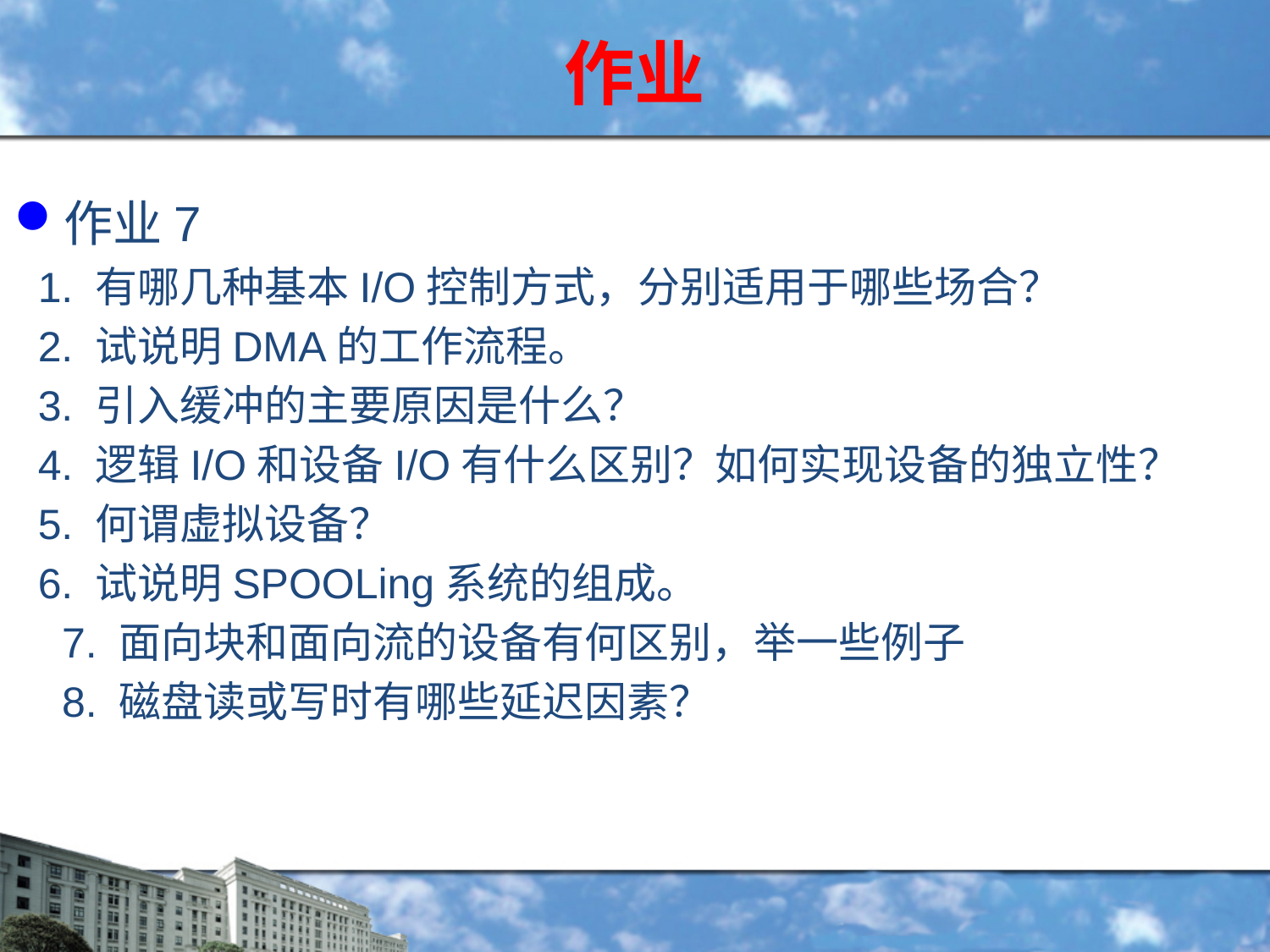

# 作业
作业7
  1. 有哪几种基本I/O控制方式，分别适用于哪些场合？
  2. 试说明DMA的工作流程。
  3. 引入缓冲的主要原因是什么？
  4. 逻辑I/O和设备I/O有什么区别？如何实现设备的独立性？
  5. 何谓虚拟设备？
  6. 试说明SPOOLing系统的组成。
	7. 面向块和面向流的设备有何区别，举一些例子
	8. 磁盘读或写时有哪些延迟因素？